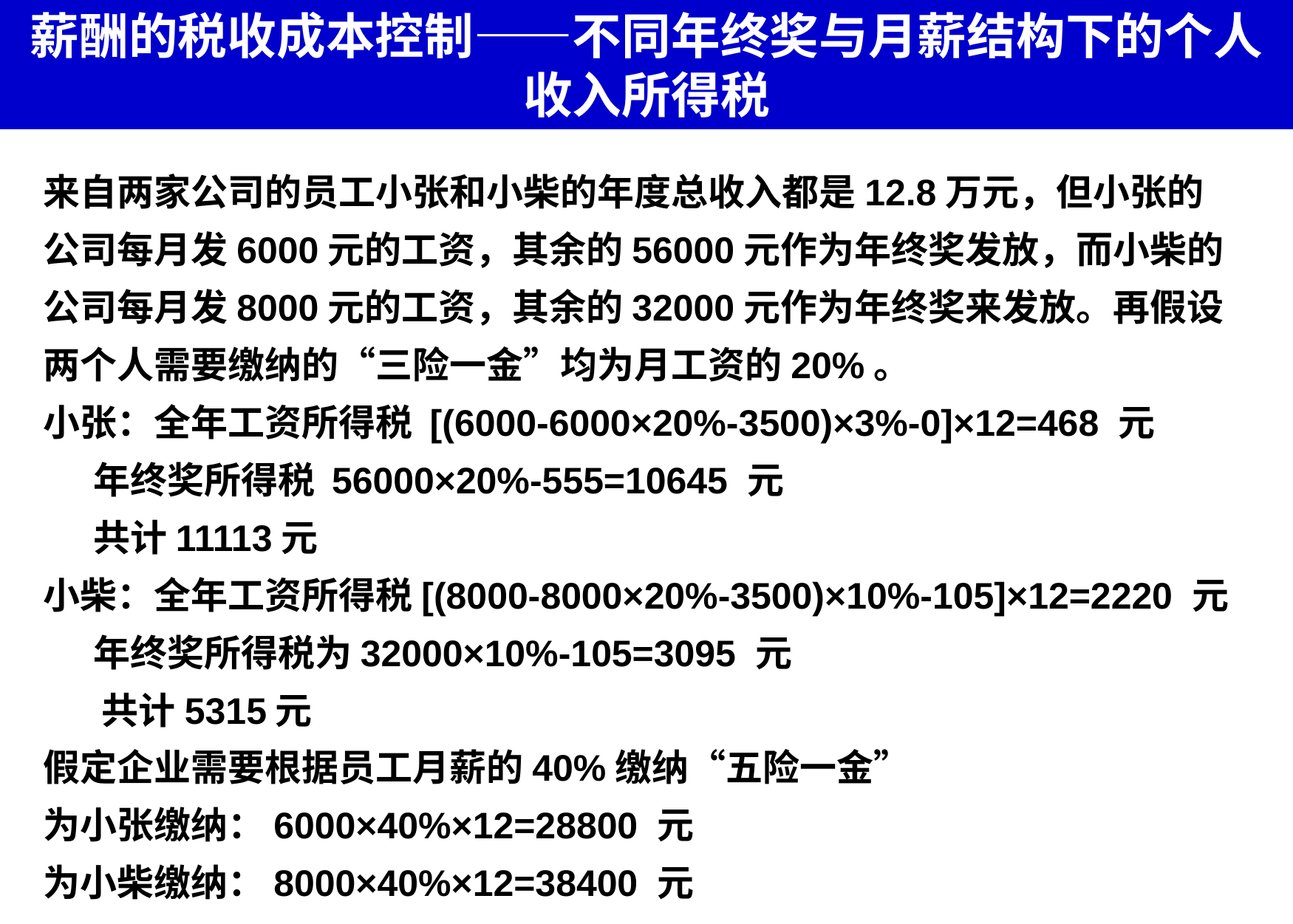

# 薪酬的税收成本控制——不同年终奖与月薪结构下的个人收入所得税
来自两家公司的员工小张和小柴的年度总收入都是12.8万元，但小张的公司每月发6000元的工资，其余的56000元作为年终奖发放，而小柴的公司每月发8000元的工资，其余的32000元作为年终奖来发放。再假设两个人需要缴纳的“三险一金”均为月工资的20%。
小张：全年工资所得税 [(6000-6000×20%-3500)×3%-0]×12=468 元
      年终奖所得税 56000×20%-555=10645 元
      共计11113元
小柴：全年工资所得税[(8000-8000×20%-3500)×10%-105]×12=2220 元
      年终奖所得税为32000×10%-105=3095 元
      共计5315元
假定企业需要根据员工月薪的40%缴纳“五险一金”
为小张缴纳：6000×40%×12=28800 元
为小柴缴纳：8000×40%×12=38400 元